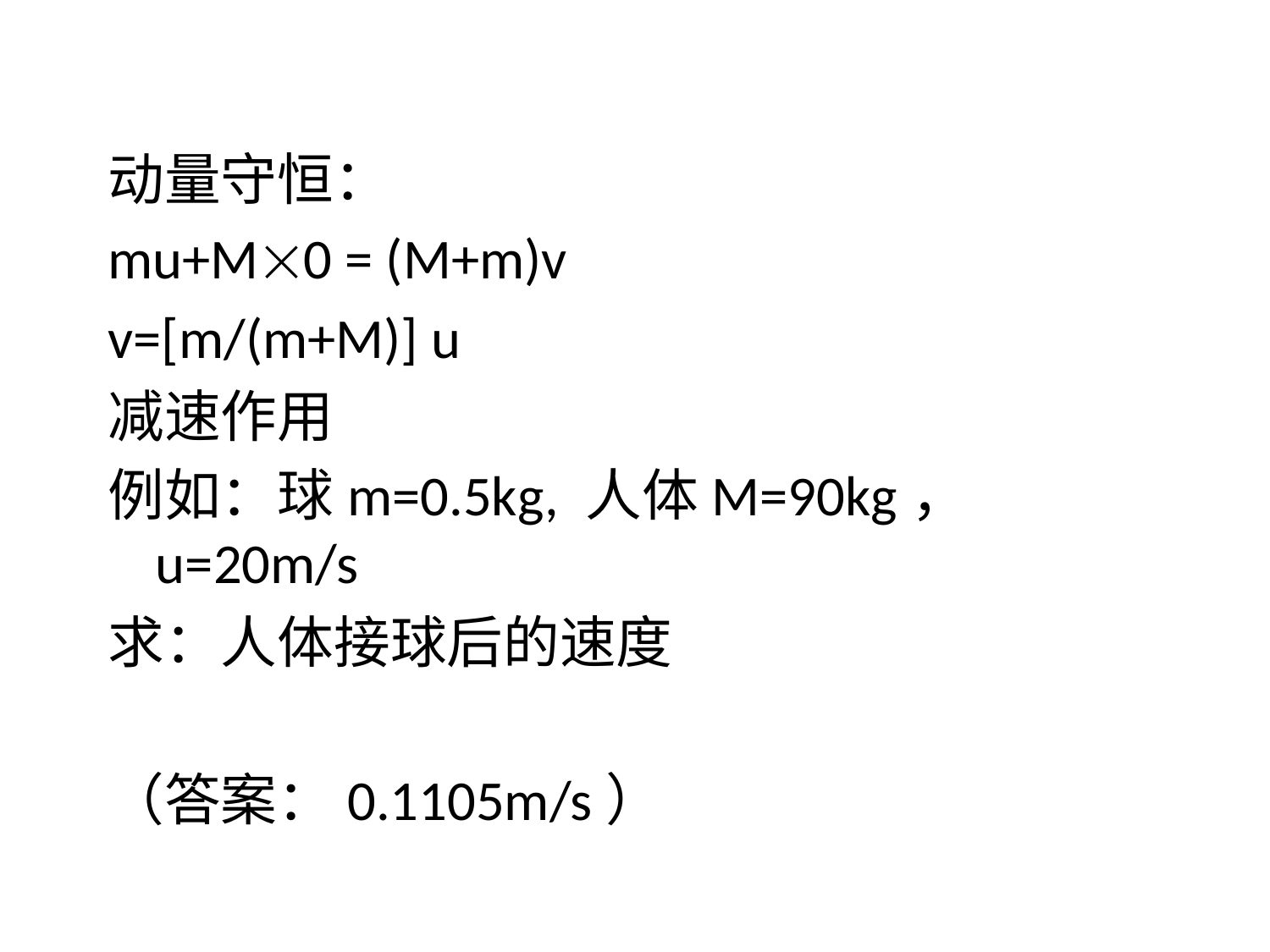

动量守恒：
mu+M×0 = (M+m)v
v=[m/(m+M)] u
减速作用
例如：球m=0.5kg, 人体M=90kg， u=20m/s
求：人体接球后的速度

（答案：0.1105m/s）